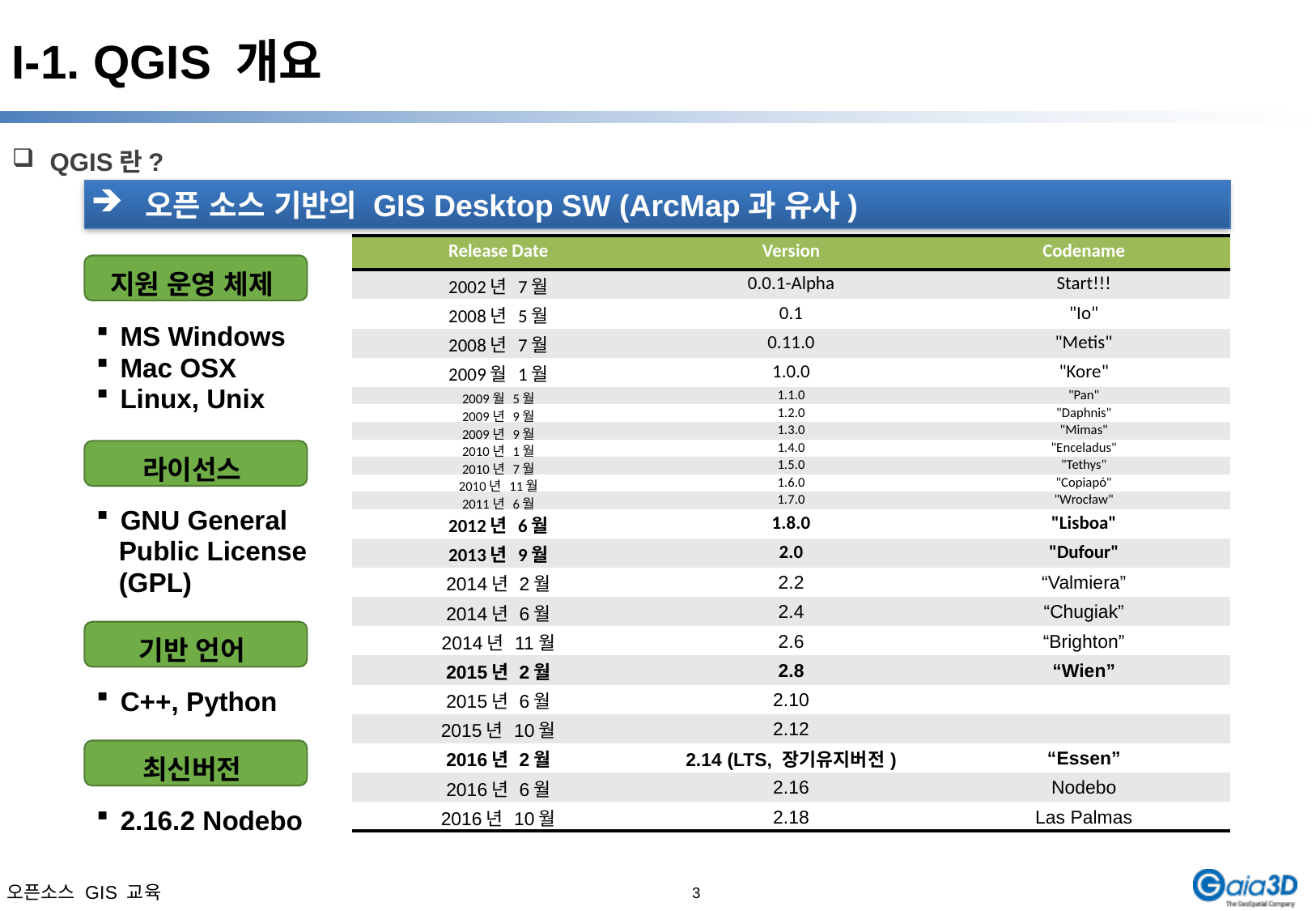

I-1. QGIS 개요
QGIS란?
 오픈 소스 기반의 GIS Desktop SW (ArcMap과 유사)
| Release Date | Version | Codename |
| --- | --- | --- |
| 2002년 7월 | 0.0.1-Alpha | Start!!! |
| 2008년 5월 | 0.1 | "Io" |
| 2008년 7월 | 0.11.0 | "Metis" |
| 2009월 1월 | 1.0.0 | "Kore" |
| 2009월 5월 | 1.1.0 | "Pan" |
| 2009년 9월 | 1.2.0 | "Daphnis" |
| 2009년 9월 | 1.3.0 | "Mimas" |
| 2010년 1월 | 1.4.0 | "Enceladus" |
| 2010년 7월 | 1.5.0 | "Tethys" |
| 2010년 11월 | 1.6.0 | "Copiapó" |
| 2011년 6월 | 1.7.0 | "Wrocław" |
| 2012년 6월 | 1.8.0 | "Lisboa" |
| 2013년 9월 | 2.0 | "Dufour" |
| 2014년 2월 | 2.2 | “Valmiera” |
| 2014년 6월 | 2.4 | “Chugiak” |
| 2014년 11월 | 2.6 | “Brighton” |
| 2015년 2월 | 2.8 | “Wien” |
| 2015년 6월 | 2.10 |  |
| 2015년 10월 | 2.12 |  |
| 2016년 2월 | 2.14 (LTS, 장기유지버전) | “Essen” |
| 2016년 6월 | 2.16 | Nodebo |
| 2016년 10월 | 2.18 | Las Palmas |
지원 운영 체제

MS Windows
Mac OSX
Linux, Unix
라이선스

GNU General
   Public License
   (GPL)
기반 언어

C++, Python
최신버전

2.16.2 Nodebo
3